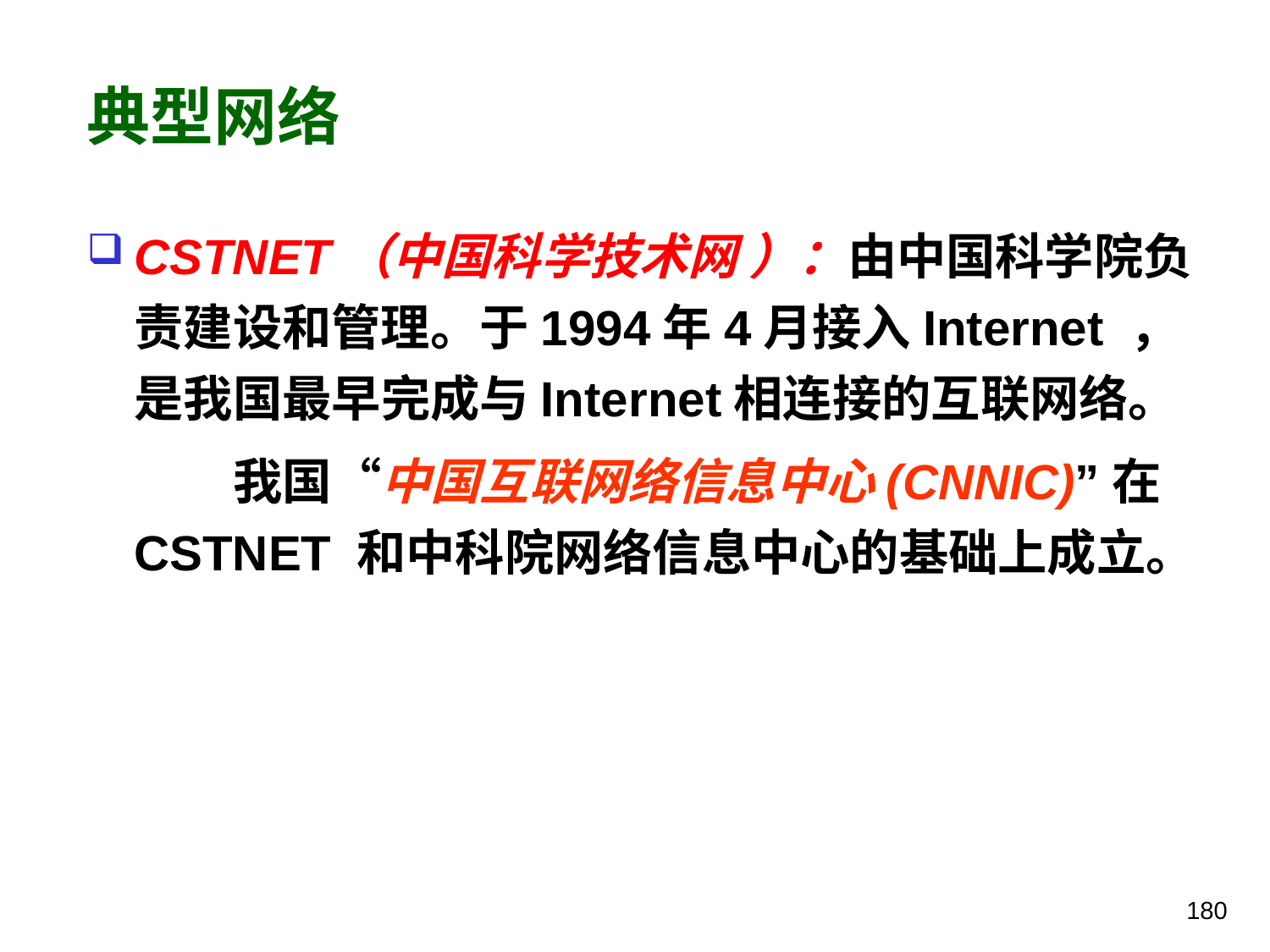

# 典型网络
CSTNET（中国科学技术网 ）：由中国科学院负责建设和管理。于1994年4月接入Internet ，是我国最早完成与Internet相连接的互联网络。
            我国“中国互联网络信息中心(CNNIC)”在CSTNET 和中科院网络信息中心的基础上成立。

180